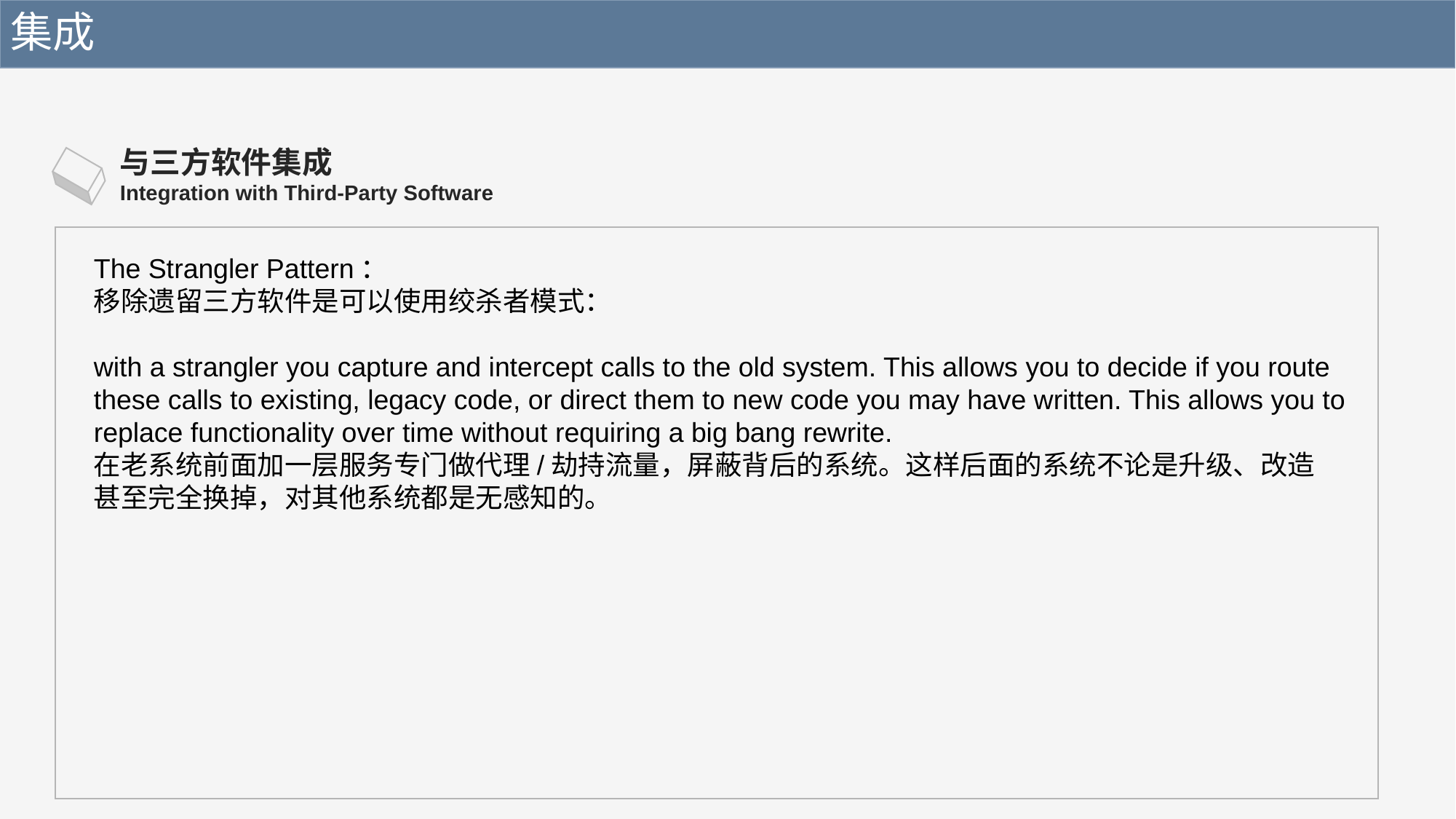

集成
与三方软件集成
Integration with Third-Party Software

The Strangler Pattern：
移除遗留三方软件是可以使用绞杀者模式：

with a strangler you capture and intercept calls to the old system. This allows you to decide if you route these calls to existing, legacy code, or direct them to new code you may have written. This allows you to replace functionality over time without requiring a big bang rewrite.
在老系统前面加一层服务专门做代理/劫持流量，屏蔽背后的系统。这样后面的系统不论是升级、改造 甚至完全换掉，对其他系统都是无感知的。